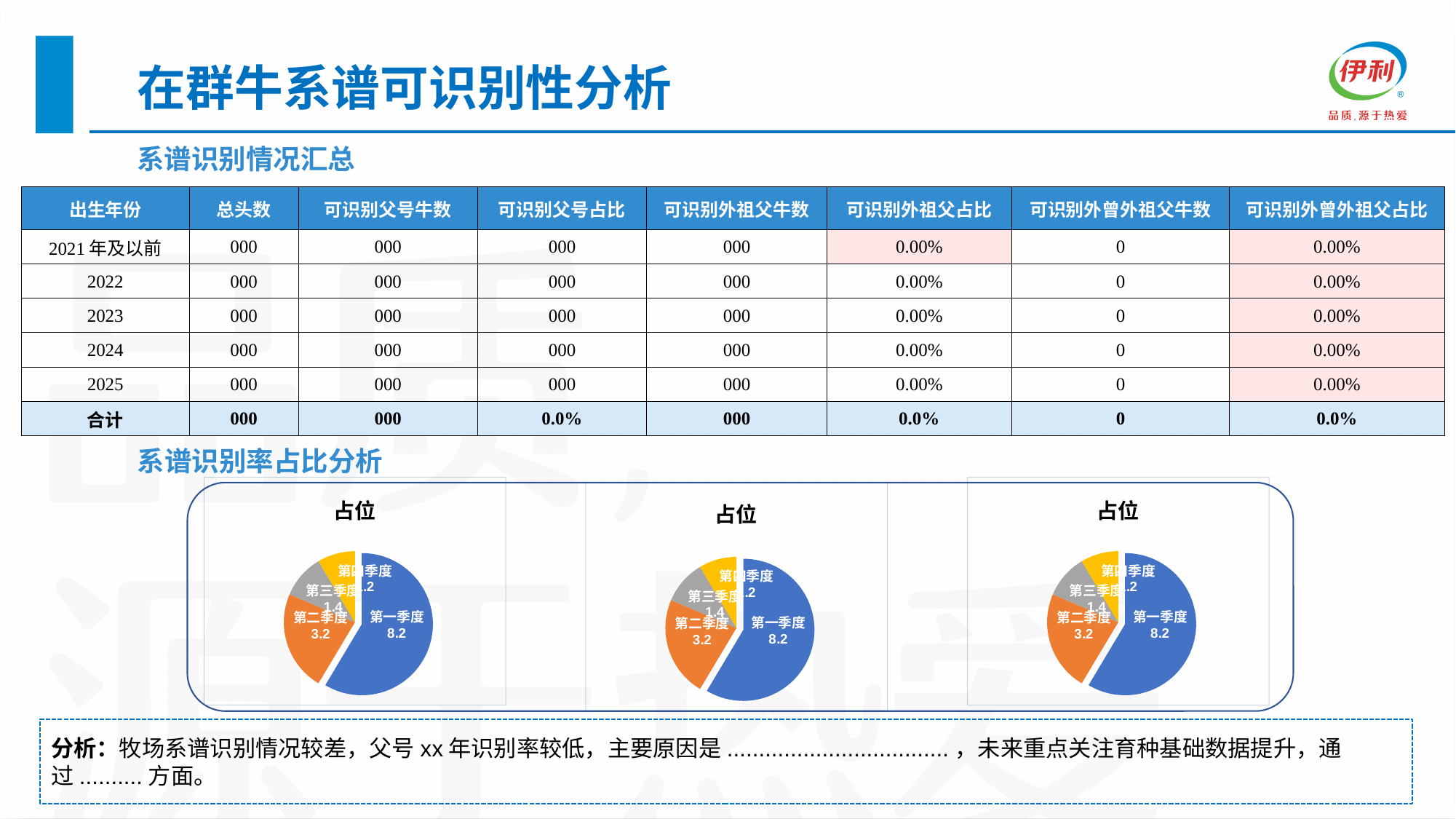

在群牛系谱可识别性分析
系谱识别情况汇总
| 出生年份 | 总头数 | 可识别父号牛数 | 可识别父号占比 | 可识别外祖父牛数 | 可识别外祖父占比 | 可识别外曾外祖父牛数 | 可识别外曾外祖父占比 |
| --- | --- | --- | --- | --- | --- | --- | --- |
| 2021年及以前 | 000 | 000 | 000 | 000 | 0.00% | 0 | 0.00% |
| 2022 | 000 | 000 | 000 | 000 | 0.00% | 0 | 0.00% |
| 2023 | 000 | 000 | 000 | 000 | 0.00% | 0 | 0.00% |
| 2024 | 000 | 000 | 000 | 000 | 0.00% | 0 | 0.00% |
| 2025 | 000 | 000 | 000 | 000 | 0.00% | 0 | 0.00% |
| 合计 | 000 | 000 | 0.0% | 000 | 0.0% | 0 | 0.0% |
系谱识别率占比分析

### Chart: 占位

| Category | 占位 |
|---|---|
| 第一季度 | 8.2 |
| 第二季度 | 3.2 |
| 第三季度 | 1.4 |
| 第四季度 | 1.2 |

### Chart: 占位

| Category | 销售额 |
|---|---|
| 第一季度 | 8.2 |
| 第二季度 | 3.2 |
| 第三季度 | 1.4 |
| 第四季度 | 1.2 |

### Chart: 占位

| Category | 销售额 |
|---|---|
| 第一季度 | 8.2 |
| 第二季度 | 3.2 |
| 第三季度 | 1.4 |
| 第四季度 | 1.2 |
分析：牧场系谱识别情况较差，父号xx年识别率较低，主要原因是...................................，未来重点关注育种基础数据提升，通过..........方面。